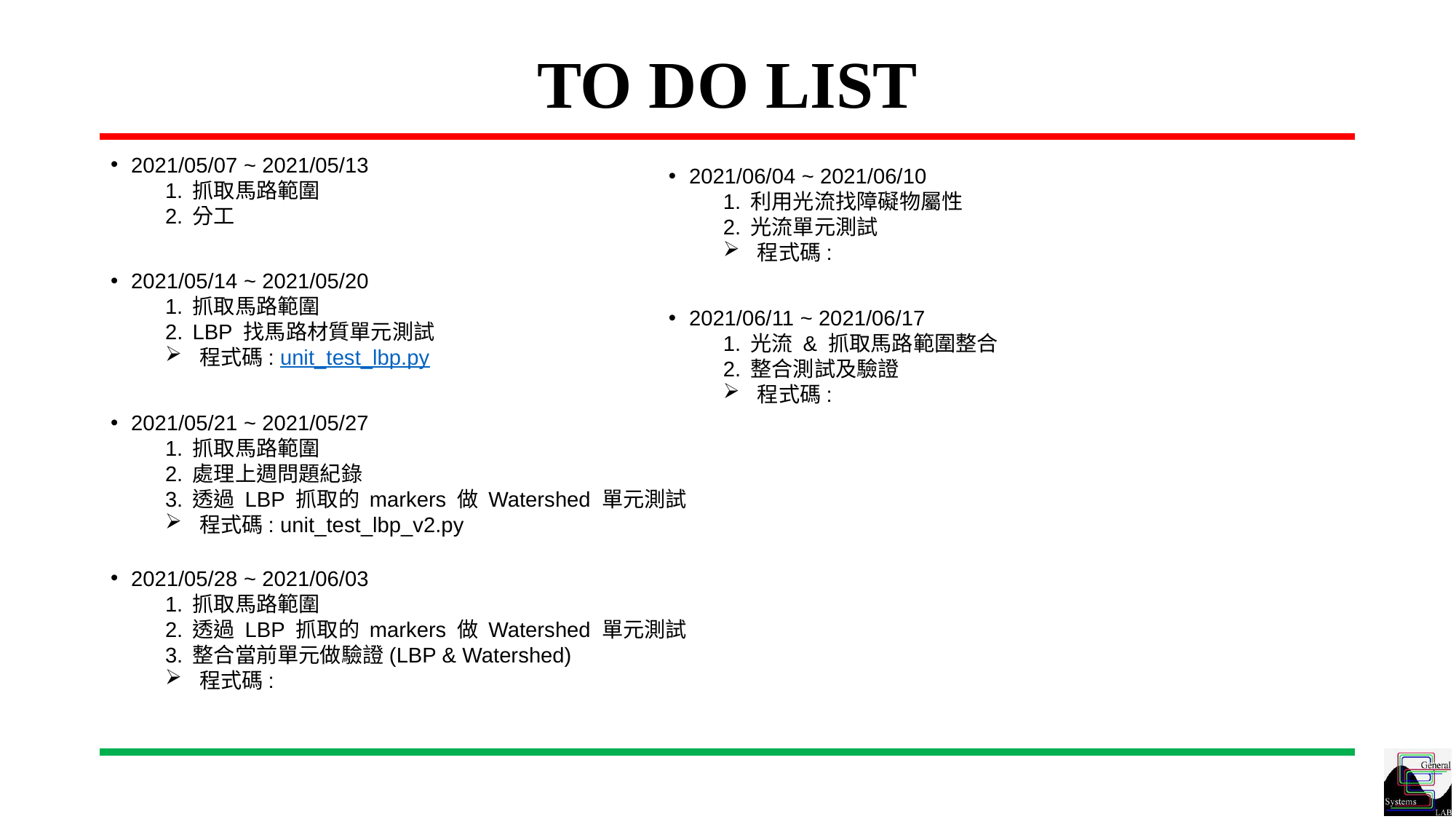

# TO DO LIST
2021/05/07 ~ 2021/05/13
抓取馬路範圍
分工
2021/06/04 ~ 2021/06/10
利用光流找障礙物屬性
光流單元測試
程式碼:
2021/05/14 ~ 2021/05/20
抓取馬路範圍
LBP 找馬路材質單元測試
程式碼: unit_test_lbp.py
2021/06/11 ~ 2021/06/17
光流 & 抓取馬路範圍整合
整合測試及驗證
程式碼:
2021/05/21 ~ 2021/05/27
抓取馬路範圍
處理上週問題紀錄
透過 LBP 抓取的 markers 做 Watershed 單元測試
程式碼: unit_test_lbp_v2.py
2021/05/28 ~ 2021/06/03
抓取馬路範圍
透過 LBP 抓取的 markers 做 Watershed 單元測試
整合當前單元做驗證(LBP & Watershed)
程式碼: